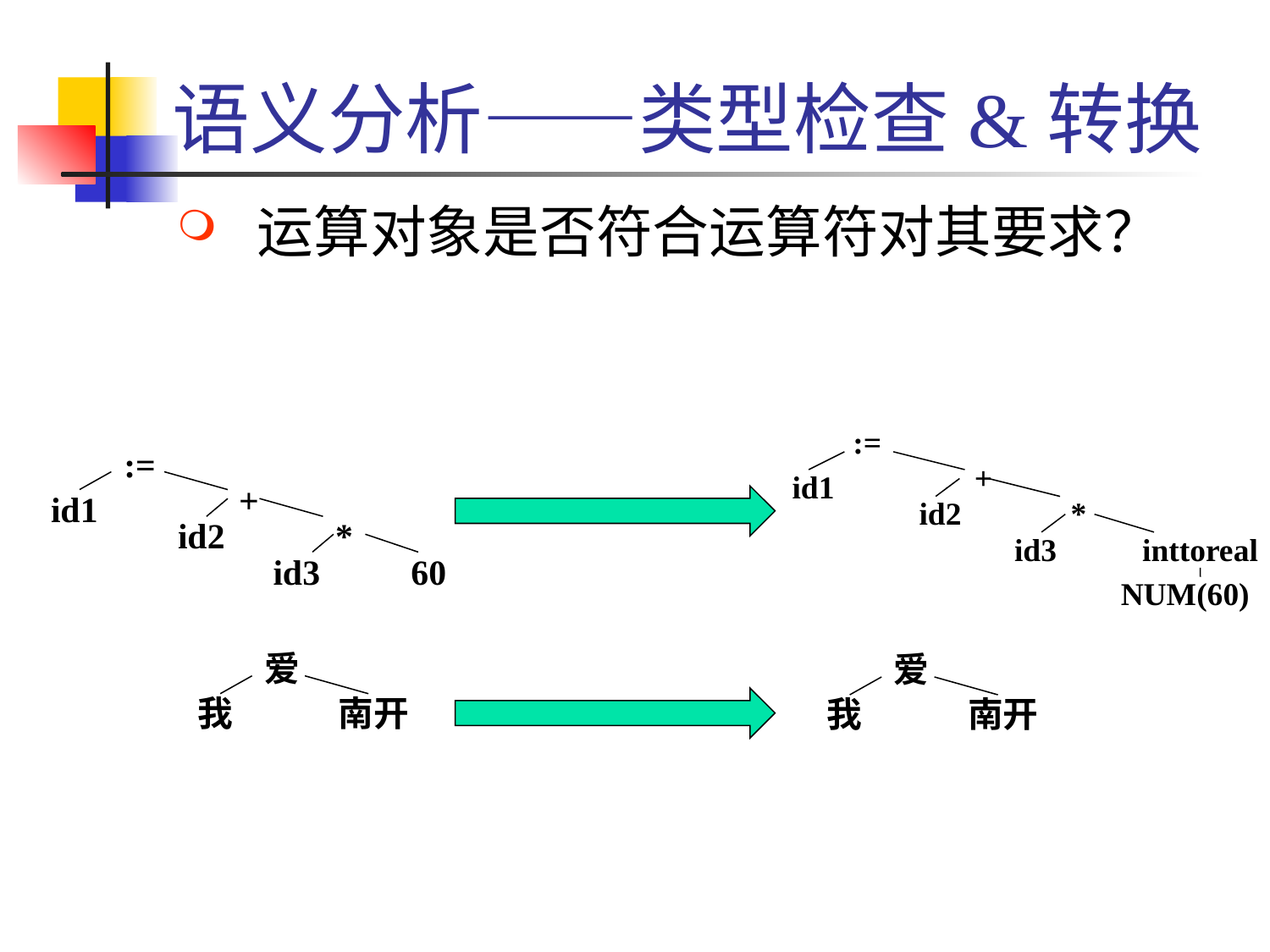

# 语义分析——类型检查&转换
运算对象是否符合运算符对其要求？
:=

+
id1

id2
*

id3
inttoreal
NUM(60)

:=

+
id1

id2
*

id3
60

爱
爱

我
南开
我
南开